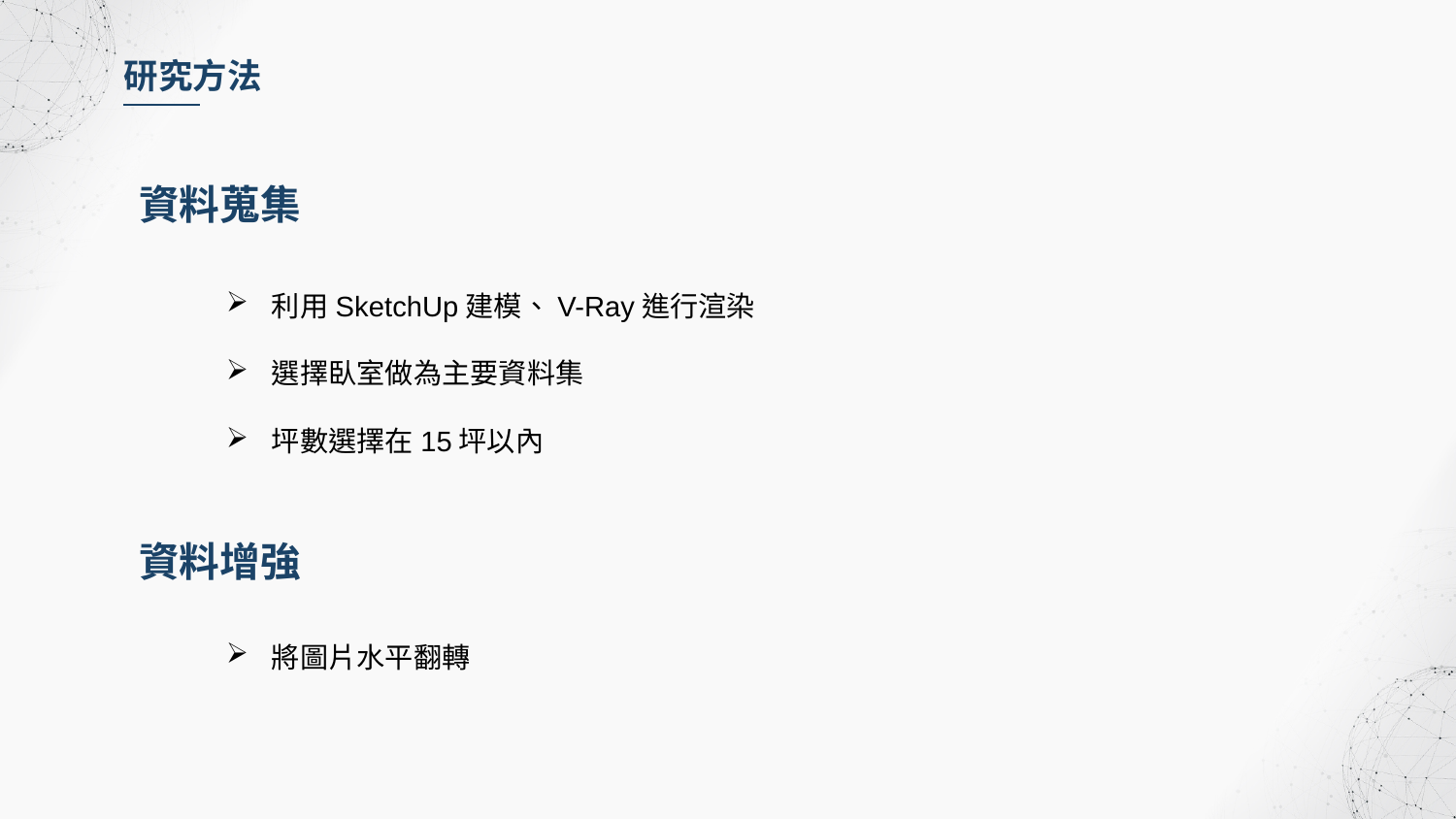

研究方法
資料蒐集

利用SketchUp建模、V-Ray進行渲染

選擇臥室做為主要資料集

坪數選擇在15坪以內

資料增強
將圖片水平翻轉